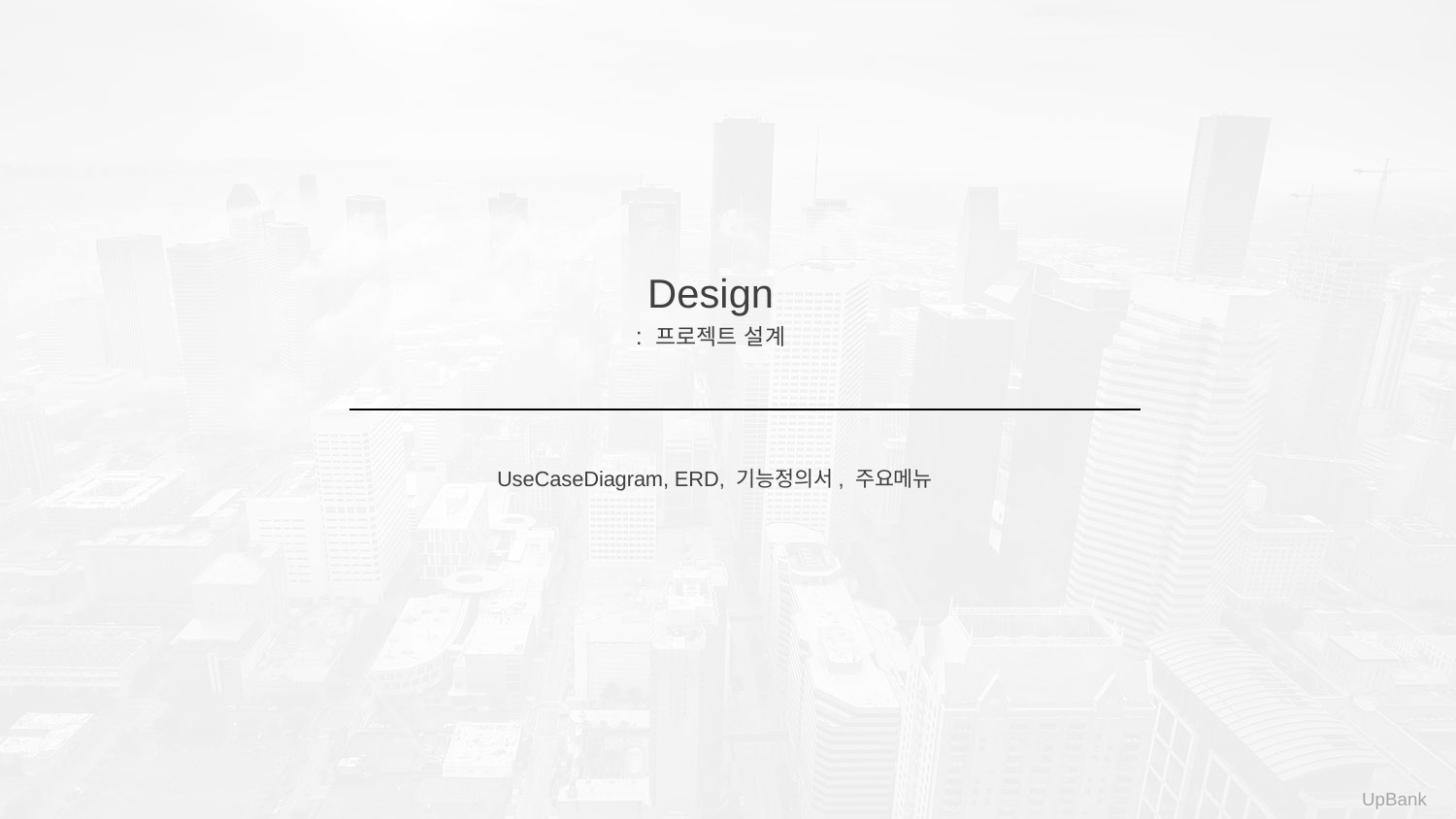

Design
: 프로젝트 설계
UseCaseDiagram, ERD, 기능정의서, 주요메뉴